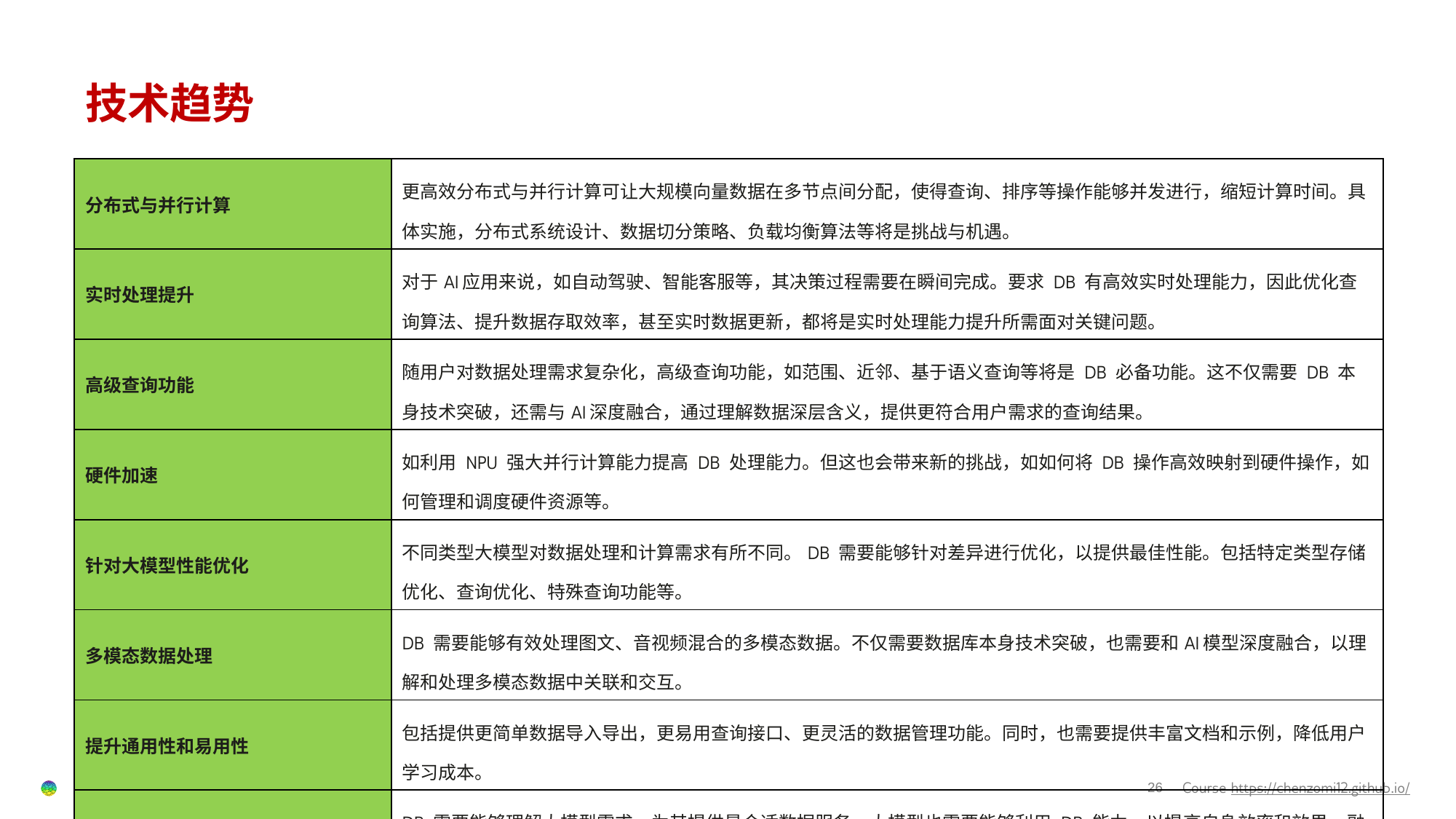

# 技术趋势
| 分布式与并行计算 | 更高效分布式与并行计算可让大规模向量数据在多节点间分配，使得查询、排序等操作能够并发进行，缩短计算时间。具体实施，分布式系统设计、数据切分策略、负载均衡算法等将是挑战与机遇。 |
| --- | --- |
| 实时处理提升 | 对于AI应用来说，如自动驾驶、智能客服等，其决策过程需要在瞬间完成。要求 DB 有高效实时处理能力，因此优化查询算法、提升数据存取效率，甚至实时数据更新，都将是实时处理能力提升所需面对关键问题。 |
| 高级查询功能 | 随用户对数据处理需求复杂化，高级查询功能，如范围、近邻、基于语义查询等将是 DB 必备功能。这不仅需要 DB 本身技术突破，还需与AI深度融合，通过理解数据深层含义，提供更符合用户需求的查询结果。 |
| 硬件加速 | 如利用 NPU 强大并行计算能力提高 DB 处理能力。但这也会带来新的挑战，如如何将 DB 操作高效映射到硬件操作，如何管理和调度硬件资源等。 |
| 针对大模型性能优化 | 不同类型大模型对数据处理和计算需求有所不同。DB 需要能够针对差异进行优化，以提供最佳性能。包括特定类型存储优化、查询优化、特殊查询功能等。 |
| 多模态数据处理 | DB 需要能够有效处理图文、音视频混合的多模态数据。不仅需要数据库本身技术突破，也需要和AI模型深度融合，以理解和处理多模态数据中关联和交互。 |
| 提升通用性和易用性 | 包括提供更简单数据导入导出，更易用查询接口、更灵活的数据管理功能。同时，也需要提供丰富文档和示例，降低用户学习成本。 |
| 与深度学习、大模型的深度融合 | DB 需要能够理解大模型需求，为其提供最合适数据服务。大模型也需要能够利用 DB 能力，以提高自身效率和效果。融合可能会带来新可能性，如模型和数据库联合优化，或是数据库自身学习和优化等。 |